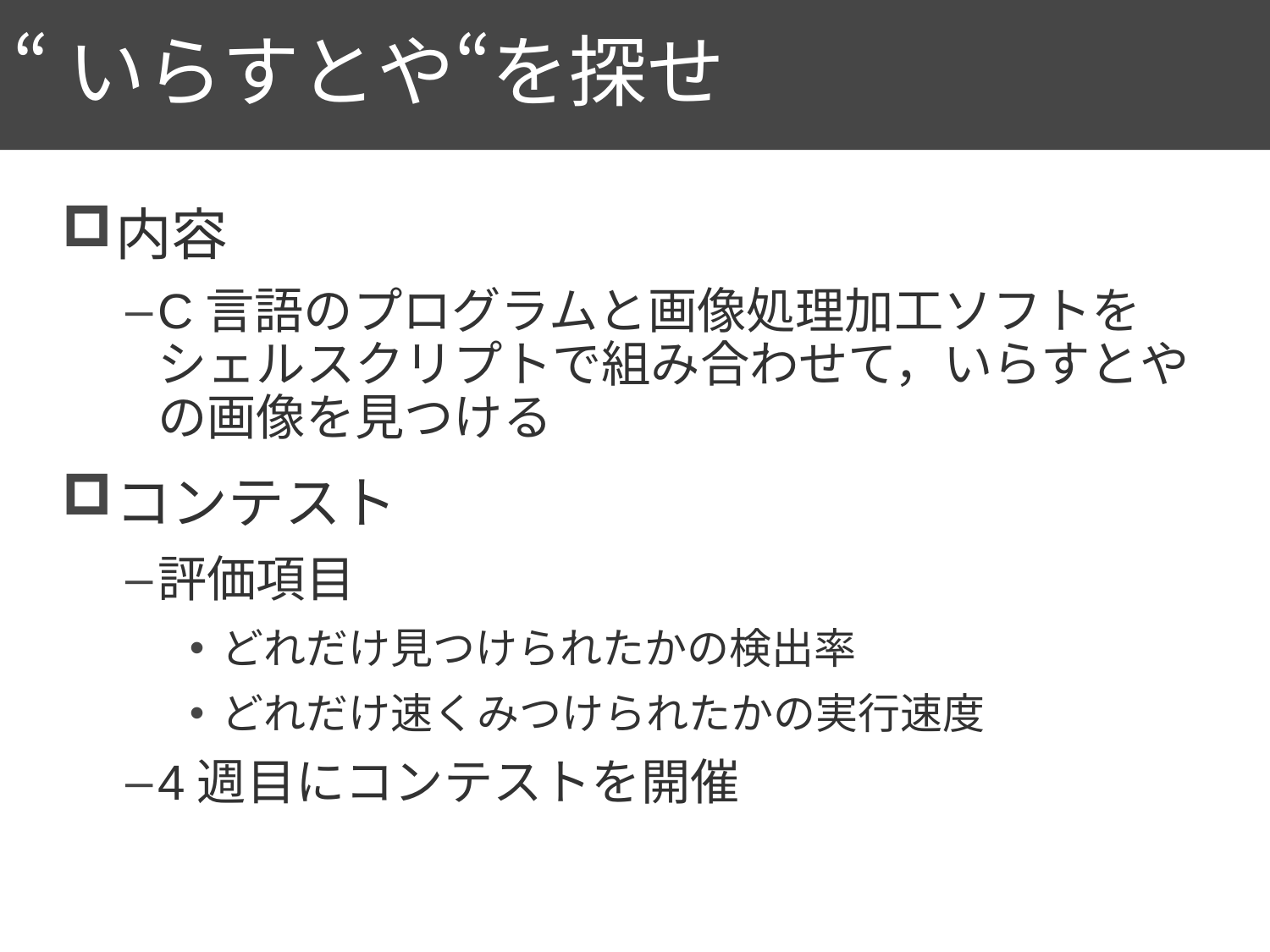

# “いらすとや“を探せ
6
内容
C言語のプログラムと画像処理加工ソフトをシェルスクリプトで組み合わせて，いらすとやの画像を見つける
コンテスト
評価項目
どれだけ見つけられたかの検出率
どれだけ速くみつけられたかの実行速度
4週目にコンテストを開催